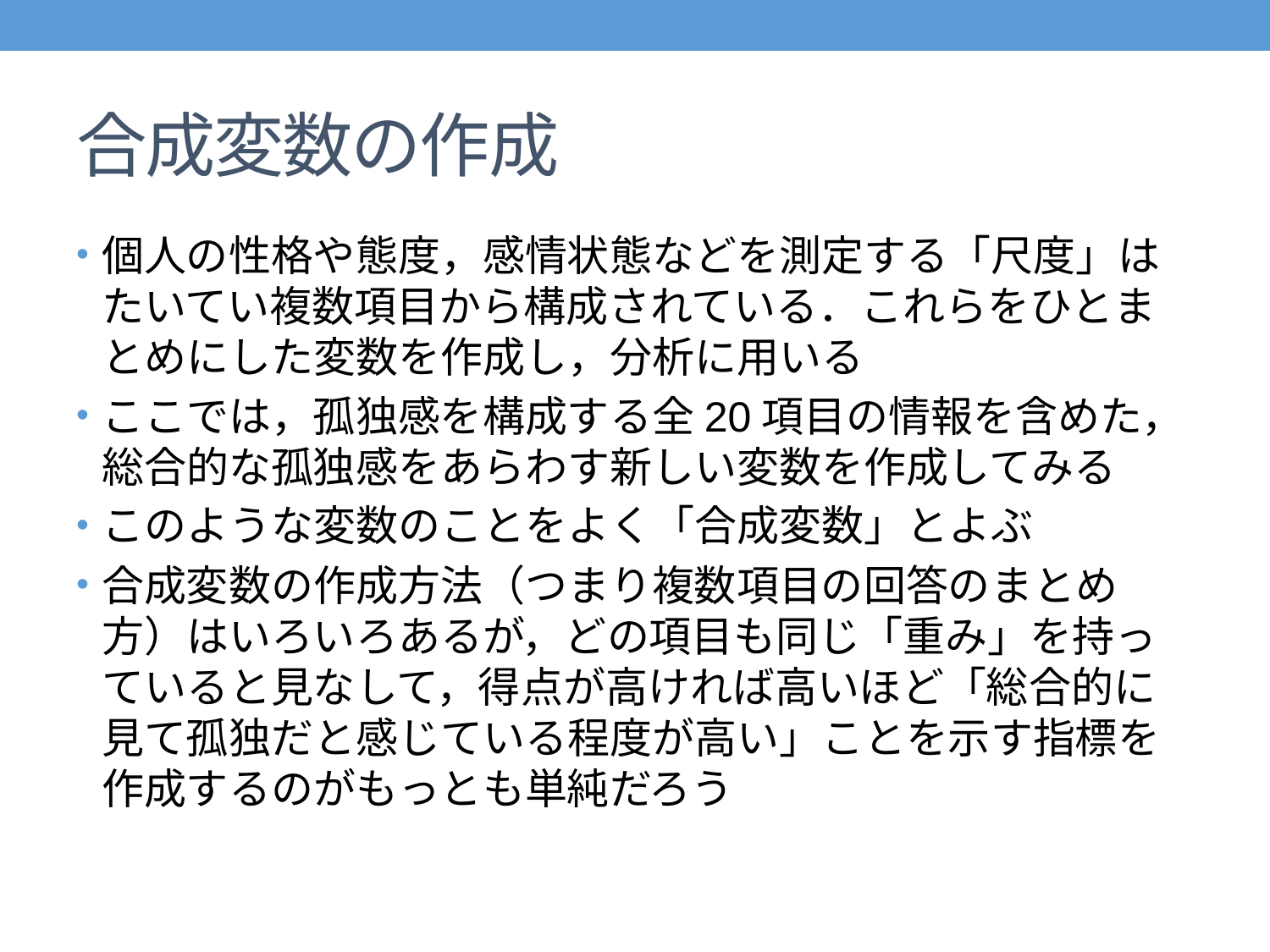

# 合成変数の作成
個人の性格や態度，感情状態などを測定する「尺度」はたいてい複数項目から構成されている．これらをひとまとめにした変数を作成し，分析に用いる
ここでは，孤独感を構成する全20項目の情報を含めた，総合的な孤独感をあらわす新しい変数を作成してみる
このような変数のことをよく「合成変数」とよぶ
合成変数の作成方法（つまり複数項目の回答のまとめ方）はいろいろあるが，どの項目も同じ「重み」を持っていると見なして，得点が高ければ高いほど「総合的に見て孤独だと感じている程度が高い」ことを示す指標を作成するのがもっとも単純だろう